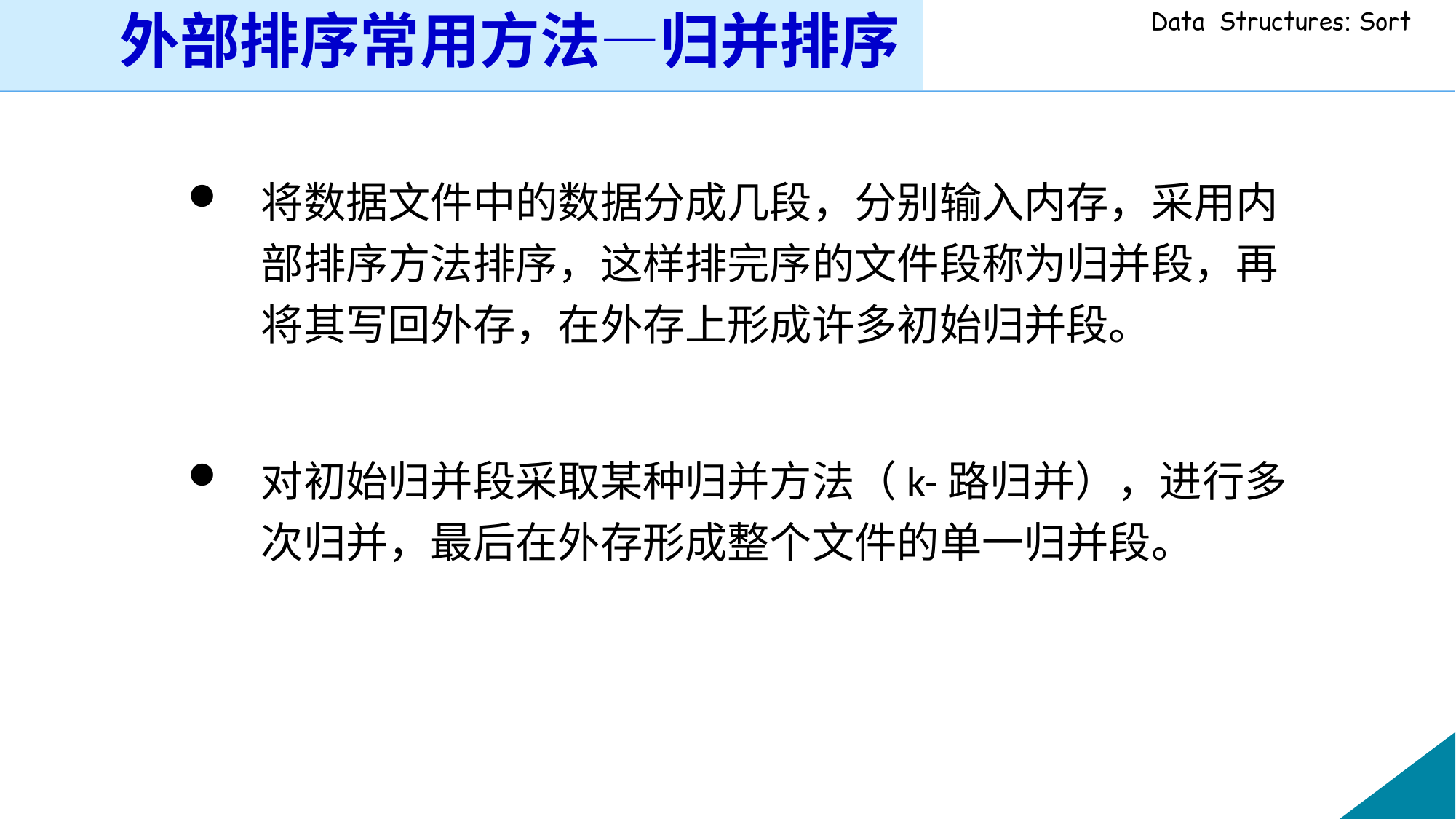

# 外部排序常用方法—归并排序
将数据文件中的数据分成几段，分别输入内存，采用内部排序方法排序，这样排完序的文件段称为归并段，再将其写回外存，在外存上形成许多初始归并段。

对初始归并段采取某种归并方法（k-路归并），进行多次归并，最后在外存形成整个文件的单一归并段。